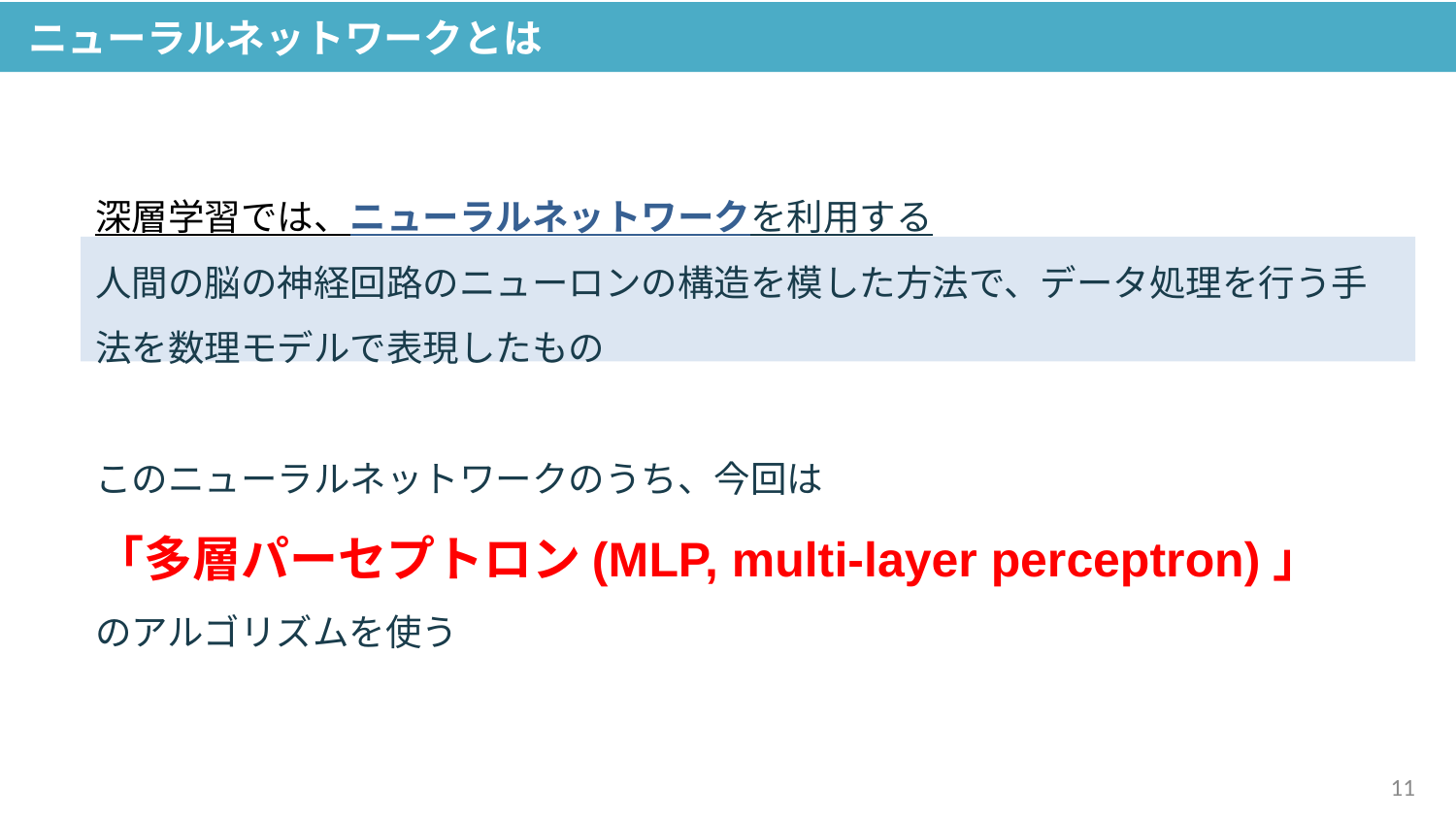

ニューラルネットワークとは
深層学習では、ニューラルネットワークを利用する
人間の脳の神経回路のニューロンの構造を模した方法で、データ処理を行う手法を数理モデルで表現したもの

このニューラルネットワークのうち、今回は
「多層パーセプトロン(MLP, multi-layer perceptron)」
のアルゴリズムを使う

11